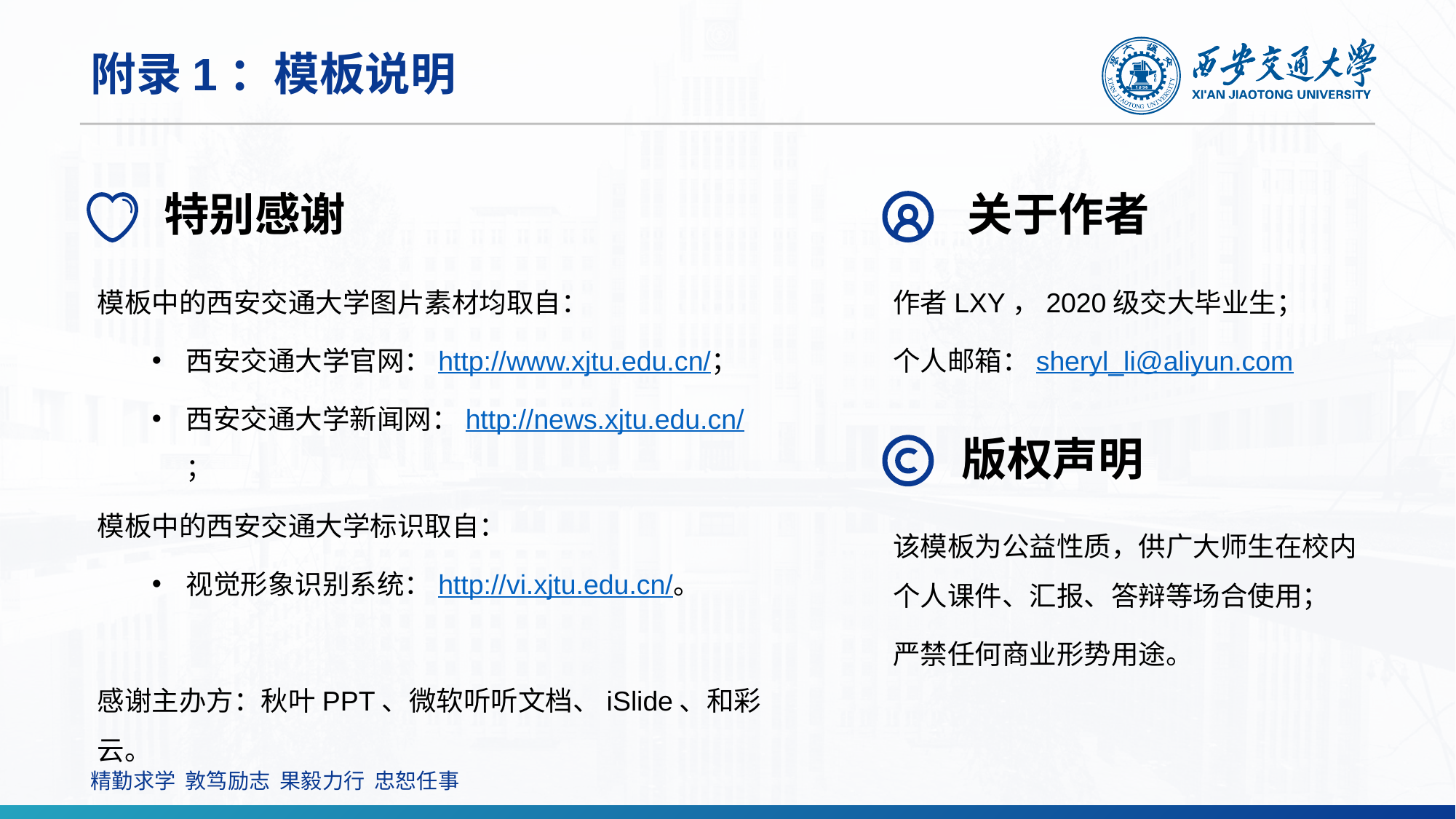

# 附录1：模板说明
特别感谢
关于作者

作者LXY，2020级交大毕业生；
个人邮箱：sheryl_li@aliyun.com

模板中的西安交通大学图片素材均取自：
西安交通大学官网：http://www.xjtu.edu.cn/；
西安交通大学新闻网：http://news.xjtu.edu.cn/；
模板中的西安交通大学标识取自：
视觉形象识别系统：http://vi.xjtu.edu.cn/。

感谢主办方：秋叶PPT、微软听听文档、iSlide、和彩云。
版权声明

该模板为公益性质，供广大师生在校内个人课件、汇报、答辩等场合使用；
严禁任何商业形势用途。